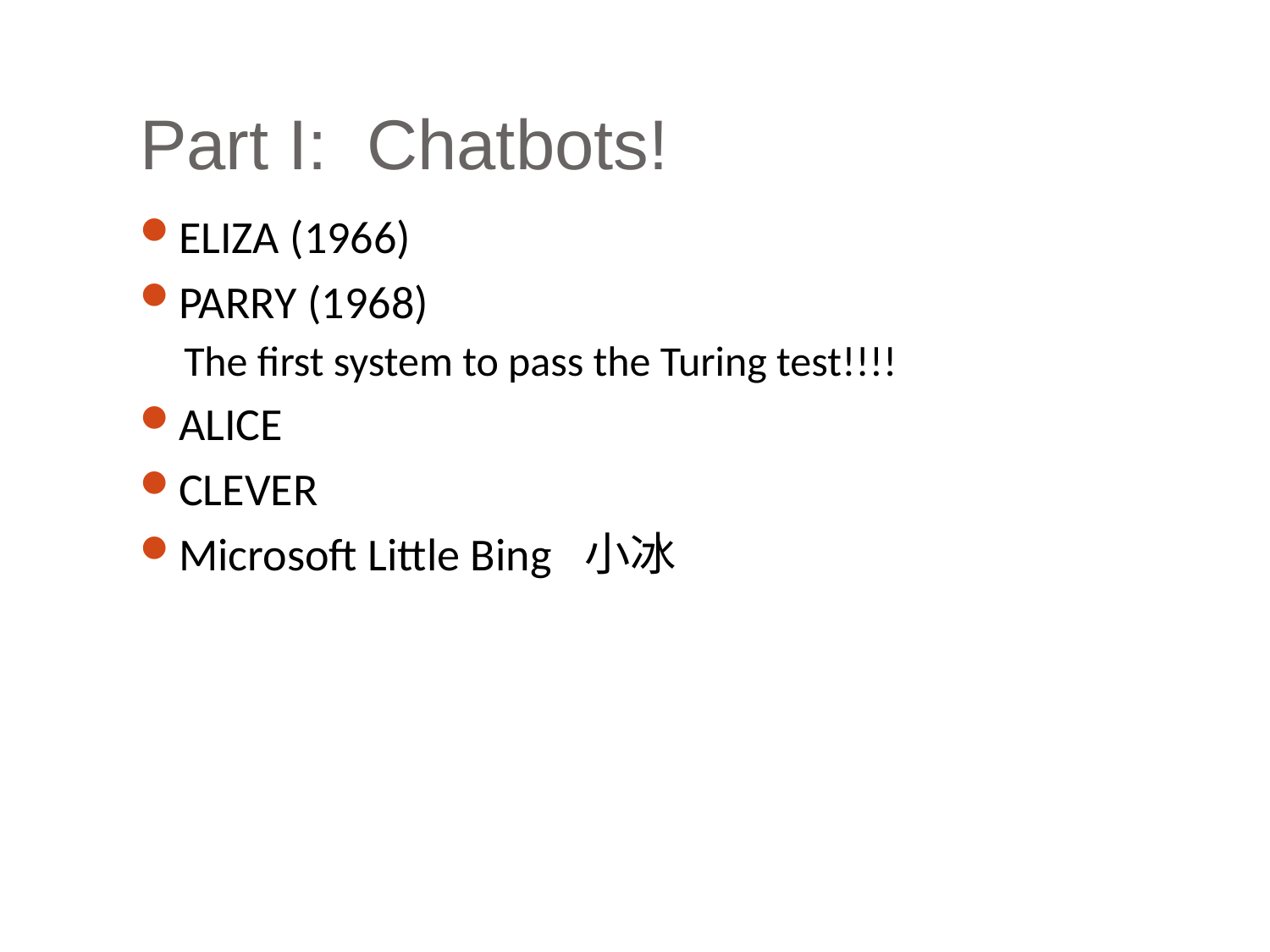

# Part I:  Chatbots!
ELIZA (1966)
PARRY (1968)
The first system to pass the Turing test!!!!
ALICE
CLEVER
Microsoft Little Bing  小冰